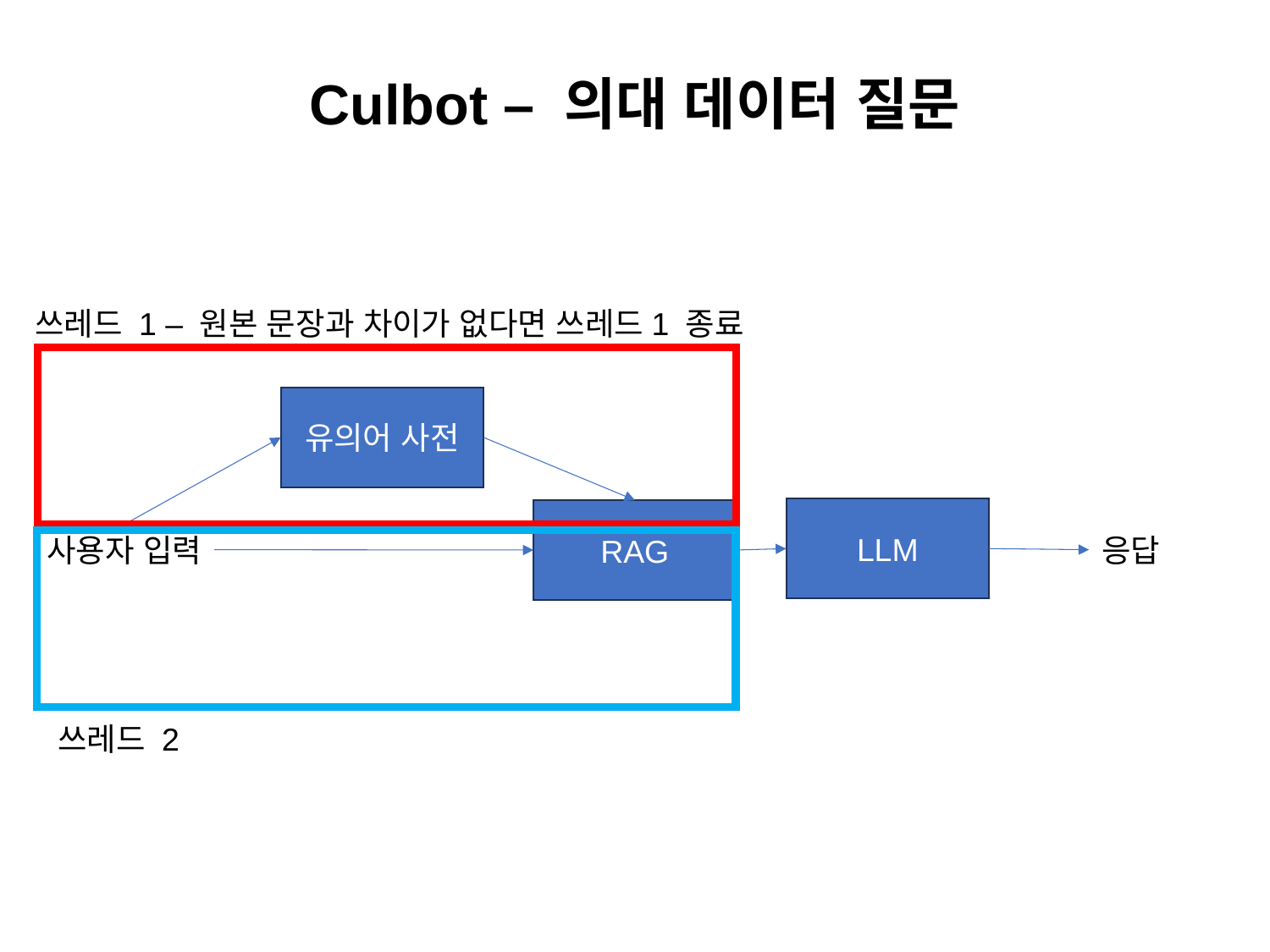

Culbot – 의대 데이터 질문
쓰레드 1 – 원본 문장과 차이가 없다면 쓰레드1 종료

유의어 사전
LLM
RAG
사용자 입력
응답

쓰레드 2